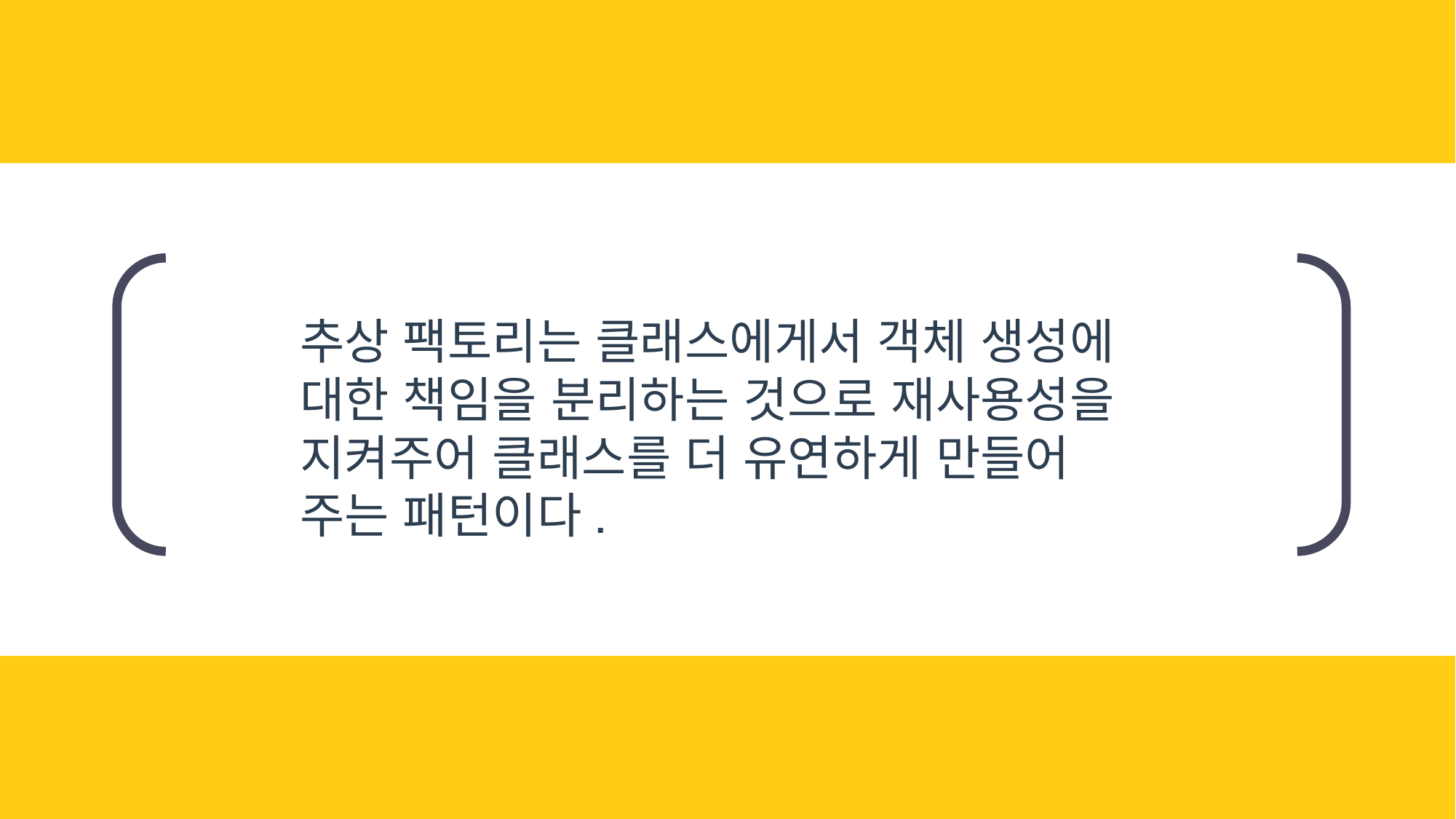

추상 팩토리는 클래스에게서 객체 생성에 대한 책임을 분리하는 것으로 재사용성을 지켜주어 클래스를 더 유연하게 만들어 주는 패턴이다.